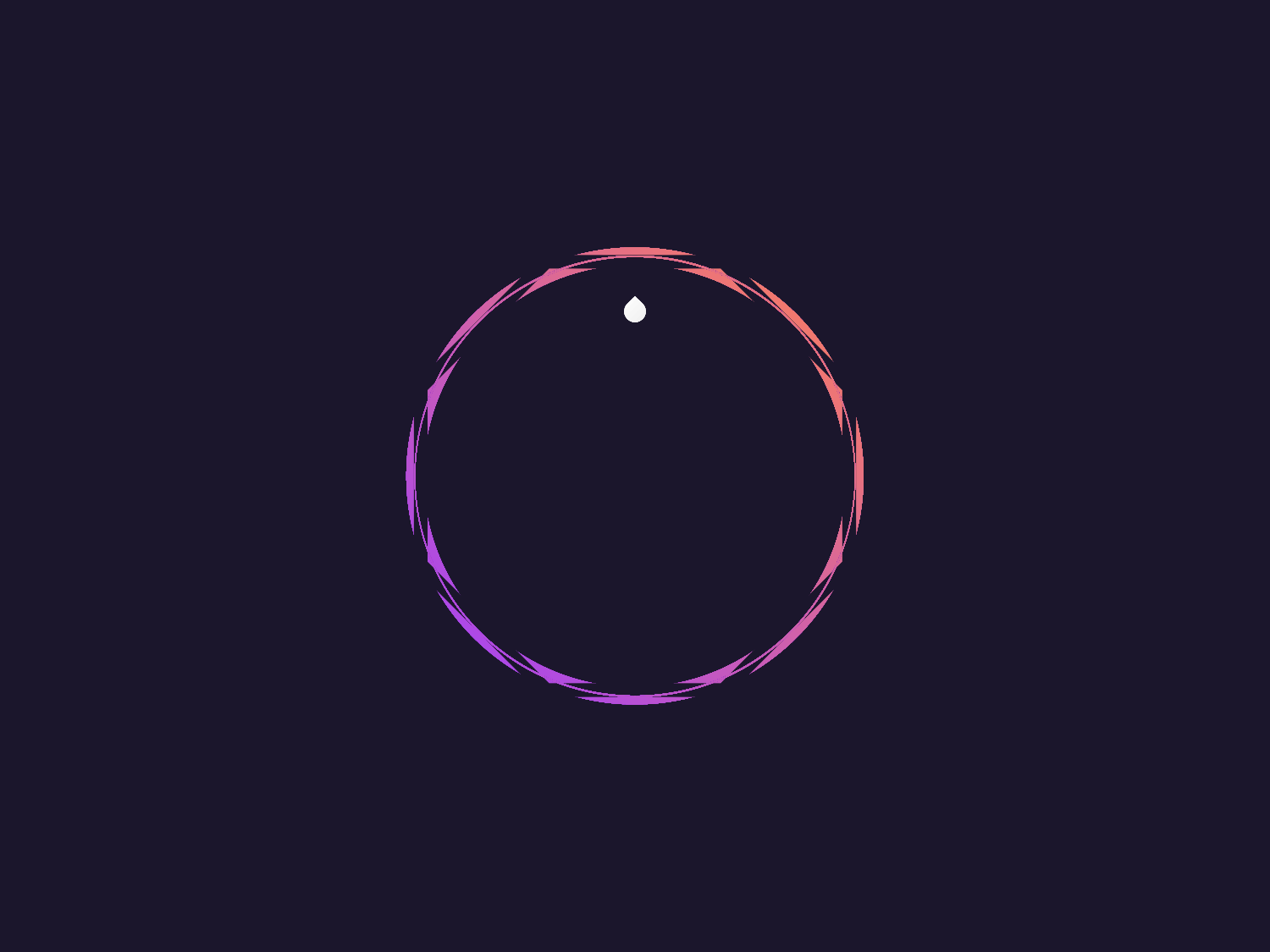

# Webtour renewal project
여행가조
Park se yong
Shin jong won